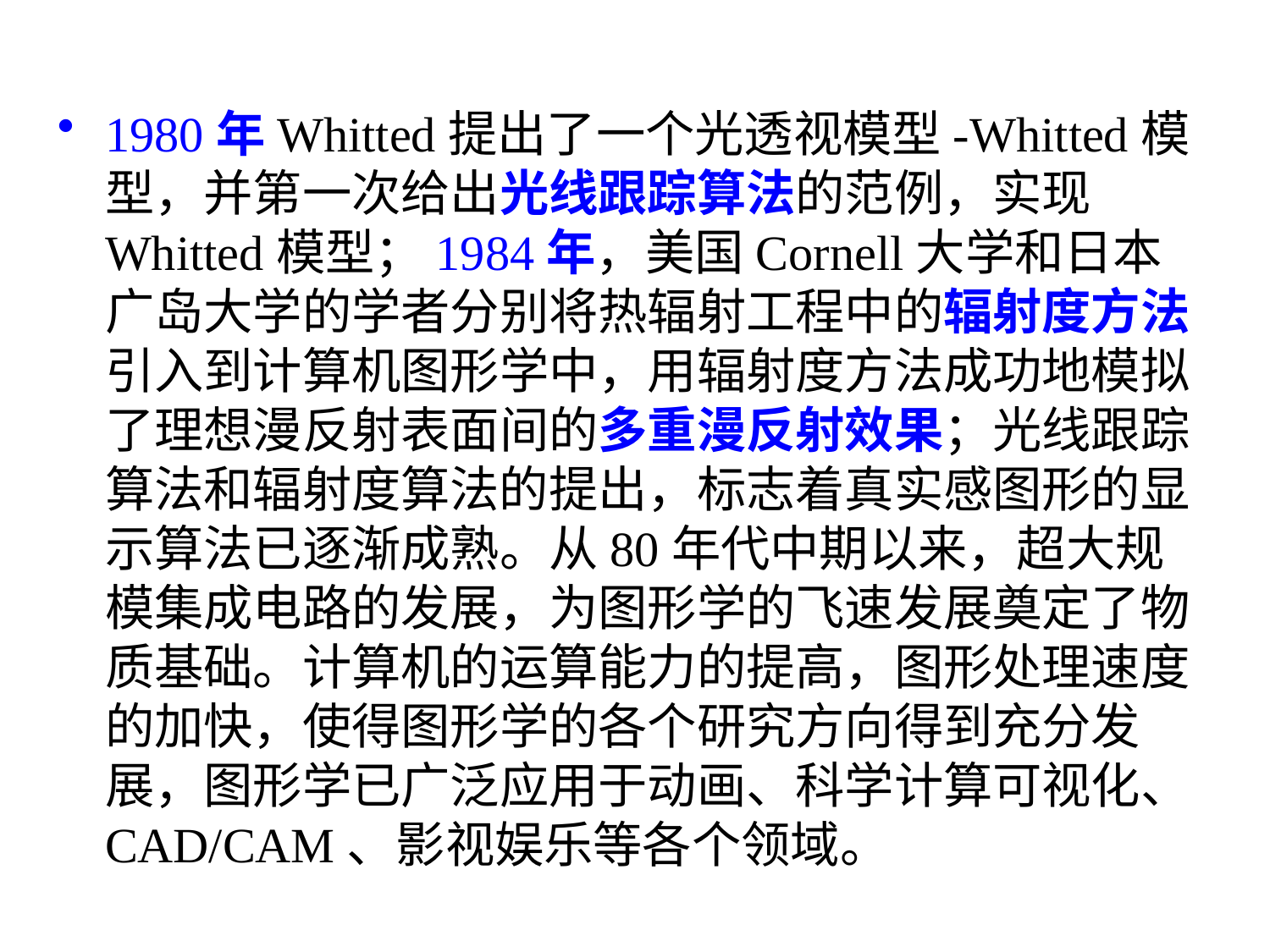

1980年Whitted提出了一个光透视模型-Whitted模型，并第一次给出光线跟踪算法的范例，实现Whitted模型；1984年，美国Cornell大学和日本广岛大学的学者分别将热辐射工程中的辐射度方法引入到计算机图形学中，用辐射度方法成功地模拟了理想漫反射表面间的多重漫反射效果；光线跟踪算法和辐射度算法的提出，标志着真实感图形的显示算法已逐渐成熟。从80年代中期以来，超大规模集成电路的发展，为图形学的飞速发展奠定了物质基础。计算机的运算能力的提高，图形处理速度的加快，使得图形学的各个研究方向得到充分发展，图形学已广泛应用于动画、科学计算可视化、CAD/CAM、影视娱乐等各个领域。